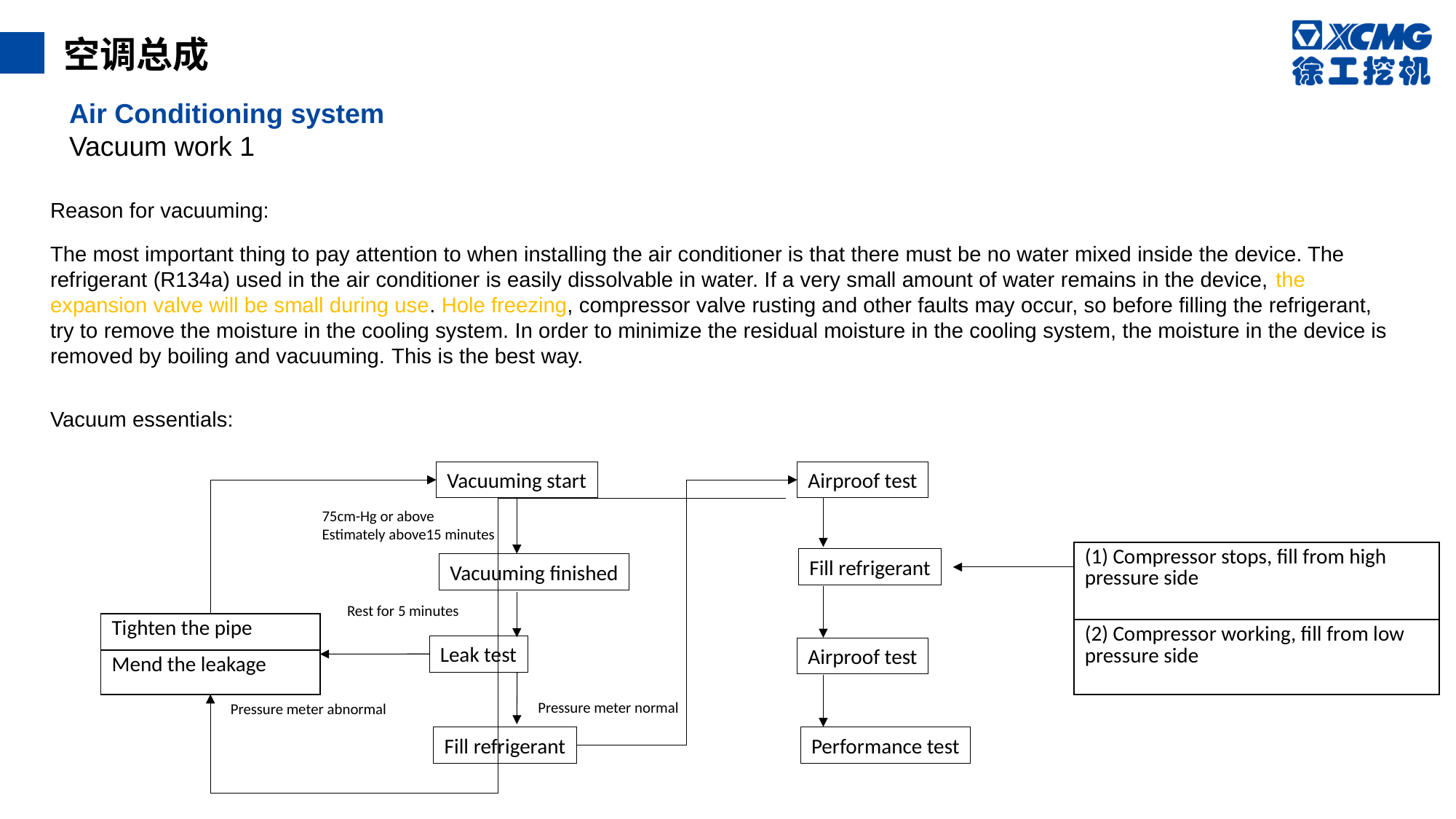

空调总成

Air Conditioning system
Vacuum work 1
Reason for vacuuming:
The most important thing to pay attention to when installing the air conditioner is that there must be no water mixed inside the device. The refrigerant (R134a) used in the air conditioner is easily dissolvable in water. If a very small amount of water remains in the device, the expansion valve will be small during use. Hole freezing, compressor valve rusting and other faults may occur, so before filling the refrigerant, try to remove the moisture in the cooling system. In order to minimize the residual moisture in the cooling system, the moisture in the device is removed by boiling and vacuuming. This is the best way.
Vacuum essentials:

Vacuuming start
Airproof test
75cm-Hg or above
Estimately above15 minutes
| (1) Compressor stops, fill from high pressure side |
| --- |
| (2) Compressor working, fill from low pressure side |
Fill refrigerant
Vacuuming finished
Rest for 5 minutes
| Tighten the pipe |
| --- |
| Mend the leakage |
Leak test
Airproof test
Pressure meter normal
Pressure meter abnormal
Fill refrigerant
Performance test